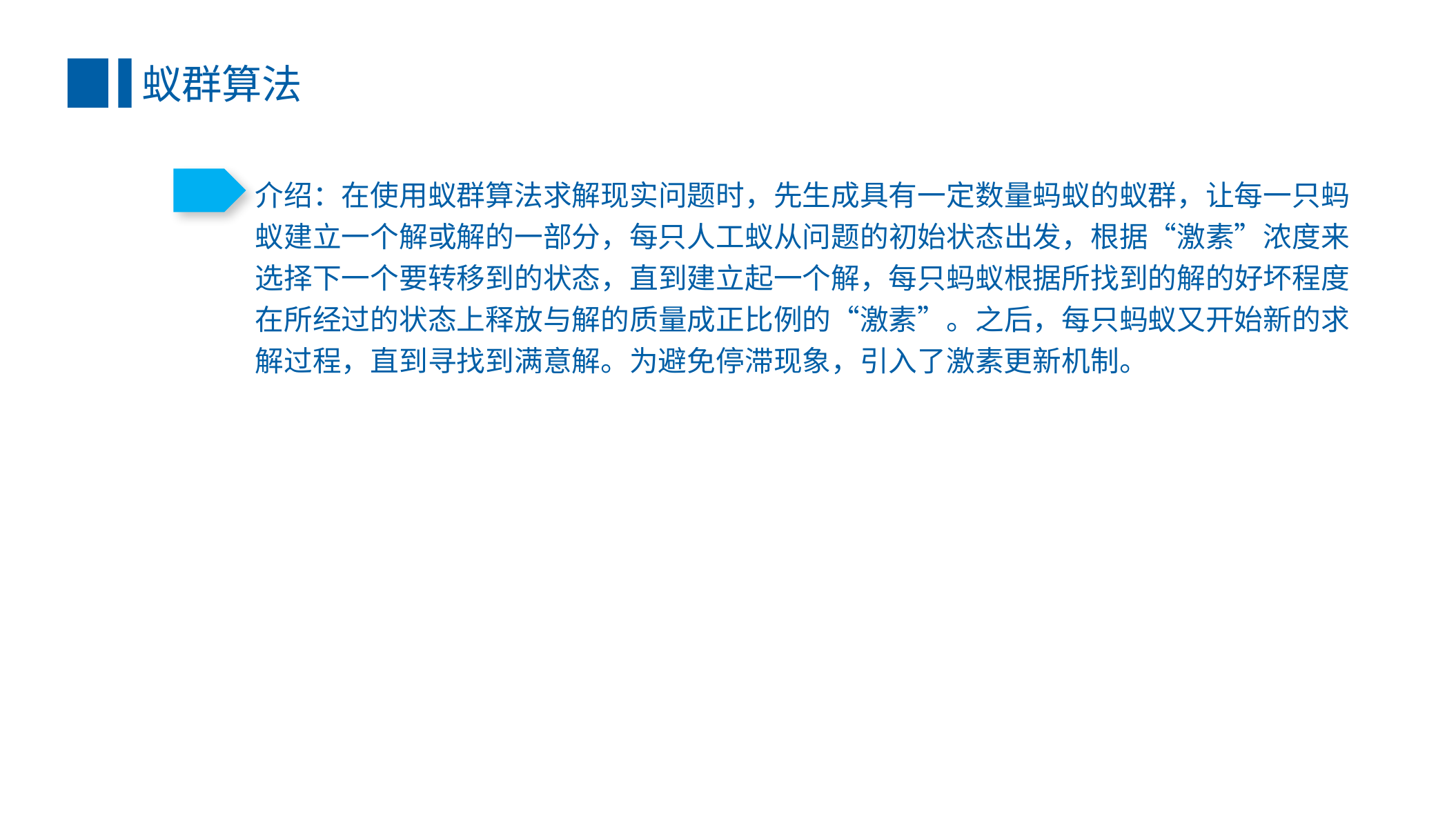

蚁群算法

介绍：在使用蚁群算法求解现实问题时，先生成具有一定数量蚂蚁的蚁群，让每一只蚂蚁建立一个解或解的一部分，每只人工蚁从问题的初始状态出发，根据“激素”浓度来选择下一个要转移到的状态，直到建立起一个解，每只蚂蚁根据所找到的解的好坏程度在所经过的状态上释放与解的质量成正比例的“激素”。之后，每只蚂蚁又开始新的求解过程，直到寻找到满意解。为避免停滞现象，引入了激素更新机制。